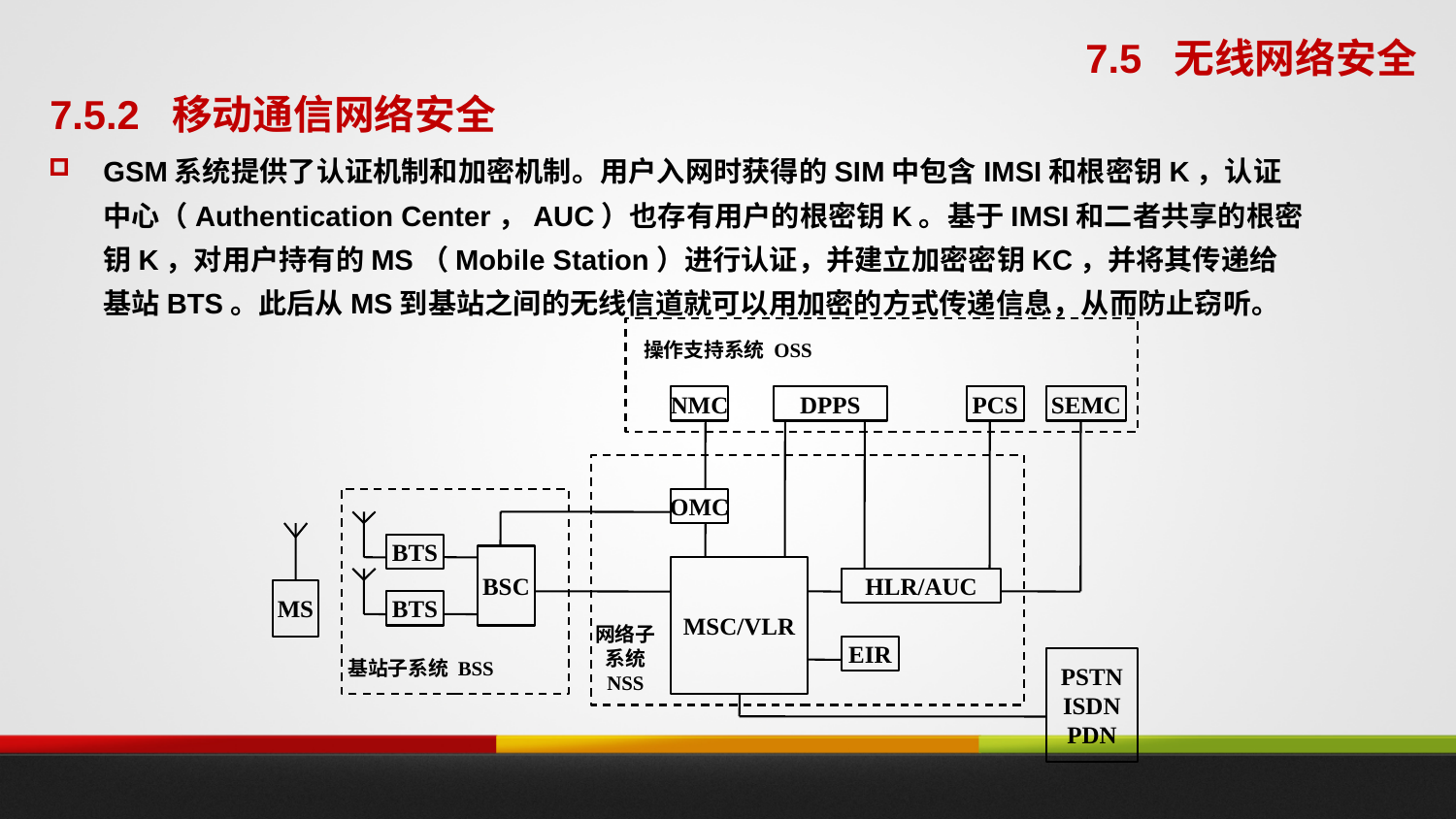

7.5  无线网络安全
7.5.2  移动通信网络安全
GSM系统提供了认证机制和加密机制。用户入网时获得的SIM中包含IMSI和根密钥K，认证中心（Authentication Center，AUC）也存有用户的根密钥K。基于IMSI和二者共享的根密钥K，对用户持有的MS（Mobile Station）进行认证，并建立加密密钥KC，并将其传递给基站BTS。此后从MS到基站之间的无线信道就可以用加密的方式传递信息，从而防止窃听。

操作支持系统 OSS
NMC
DPPS
PCS
SEMC

BTS
BSC
MS
BTS
基站子系统 BSS
OMC
MSC/VLR
HLR/AUC
网络子
系统
NSS
EIR
PSTN
ISDN
PDN